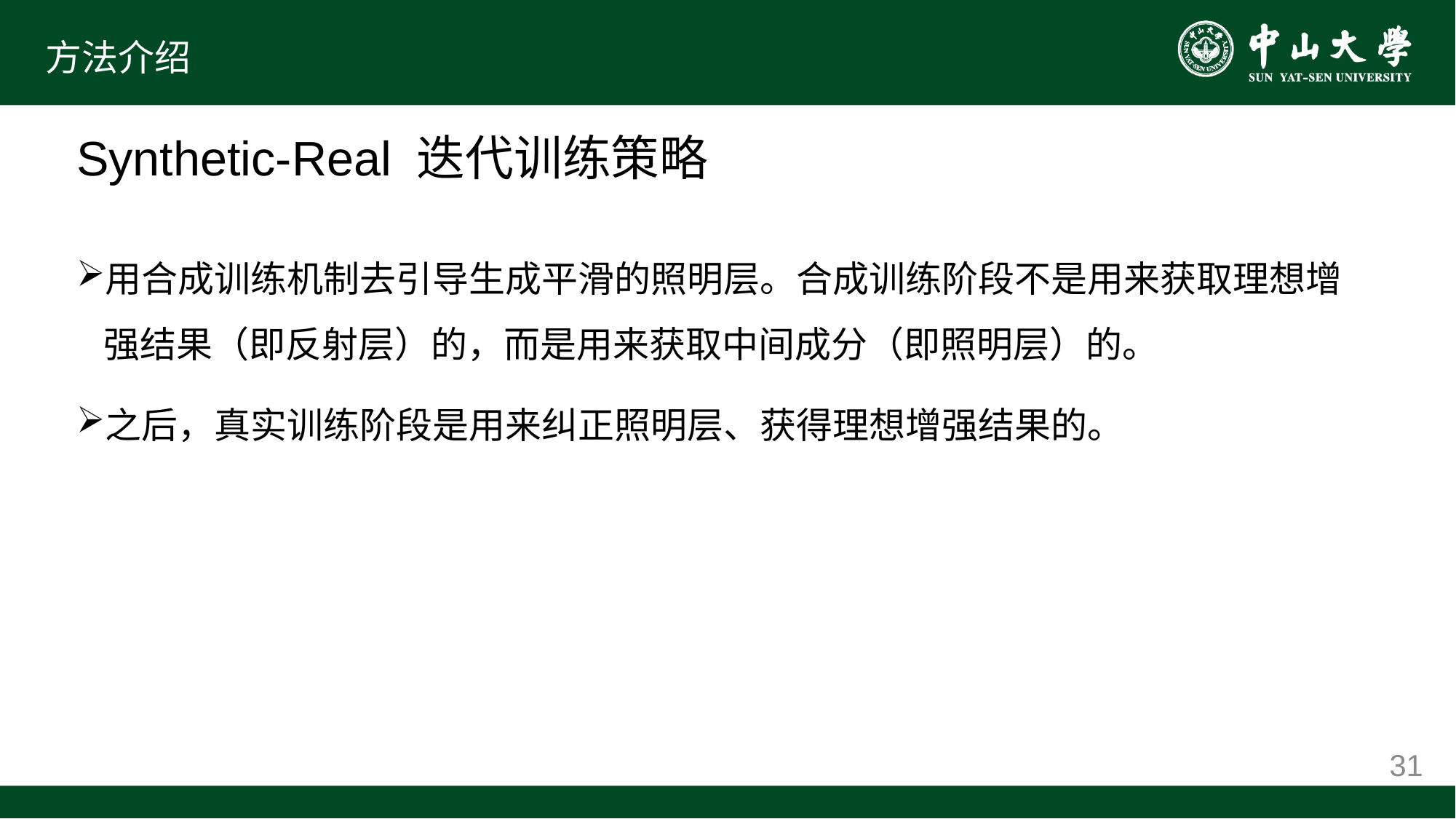

# 方法介绍
Synthetic-Real 迭代训练策略

用合成训练机制去引导生成平滑的照明层。合成训练阶段不是用来获取理想增强结果（即反射层）的，而是用来获取中间成分（即照明层）的。
之后，真实训练阶段是用来纠正照明层、获得理想增强结果的。
31